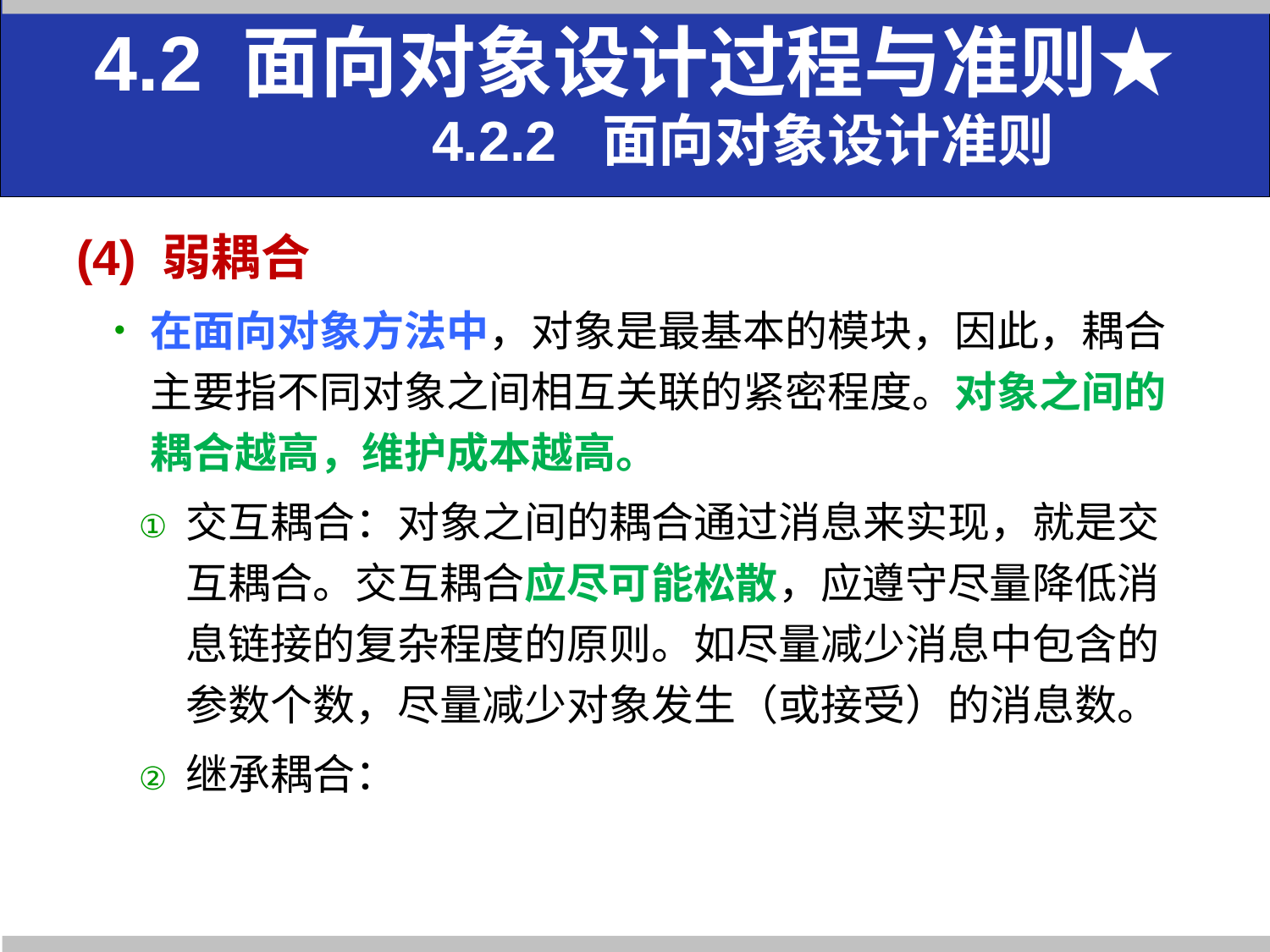

4.2 面向对象设计过程与准则★
          4.2.2  面向对象设计准则
(4) 弱耦合
在面向对象方法中，对象是最基本的模块，因此，耦合主要指不同对象之间相互关联的紧密程度。对象之间的耦合越高，维护成本越高。
交互耦合：对象之间的耦合通过消息来实现，就是交互耦合。交互耦合应尽可能松散，应遵守尽量降低消息链接的复杂程度的原则。如尽量减少消息中包含的参数个数，尽量减少对象发生（或接受）的消息数。
继承耦合：

534